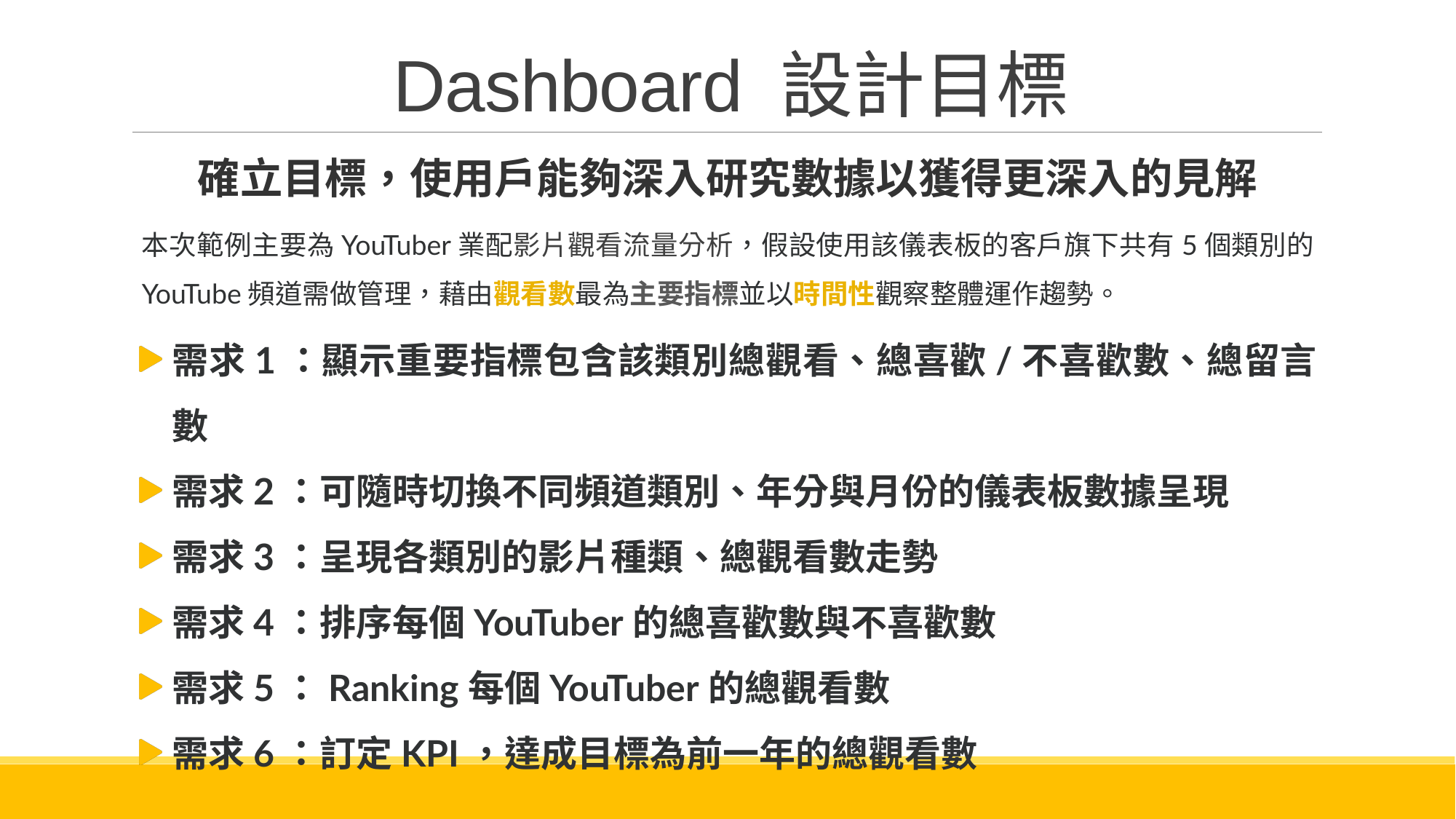

# Dashboard 設計目標
確立目標，使用戶能夠深入研究數據以獲得更深入的見解
本次範例主要為YouTuber業配影片觀看流量分析，假設使用該儀表板的客戶旗下共有5個類別的YouTube頻道需做管理，藉由觀看數最為主要指標並以時間性觀察整體運作趨勢。
需求1：顯示重要指標包含該類別總觀看、總喜歡/不喜歡數、總留言數
需求2：可隨時切換不同頻道類別、年分與月份的儀表板數據呈現
需求3：呈現各類別的影片種類、總觀看數走勢
需求4：排序每個YouTuber的總喜歡數與不喜歡數
需求5：Ranking每個YouTuber的總觀看數
需求6：訂定KPI，達成目標為前一年的總觀看數